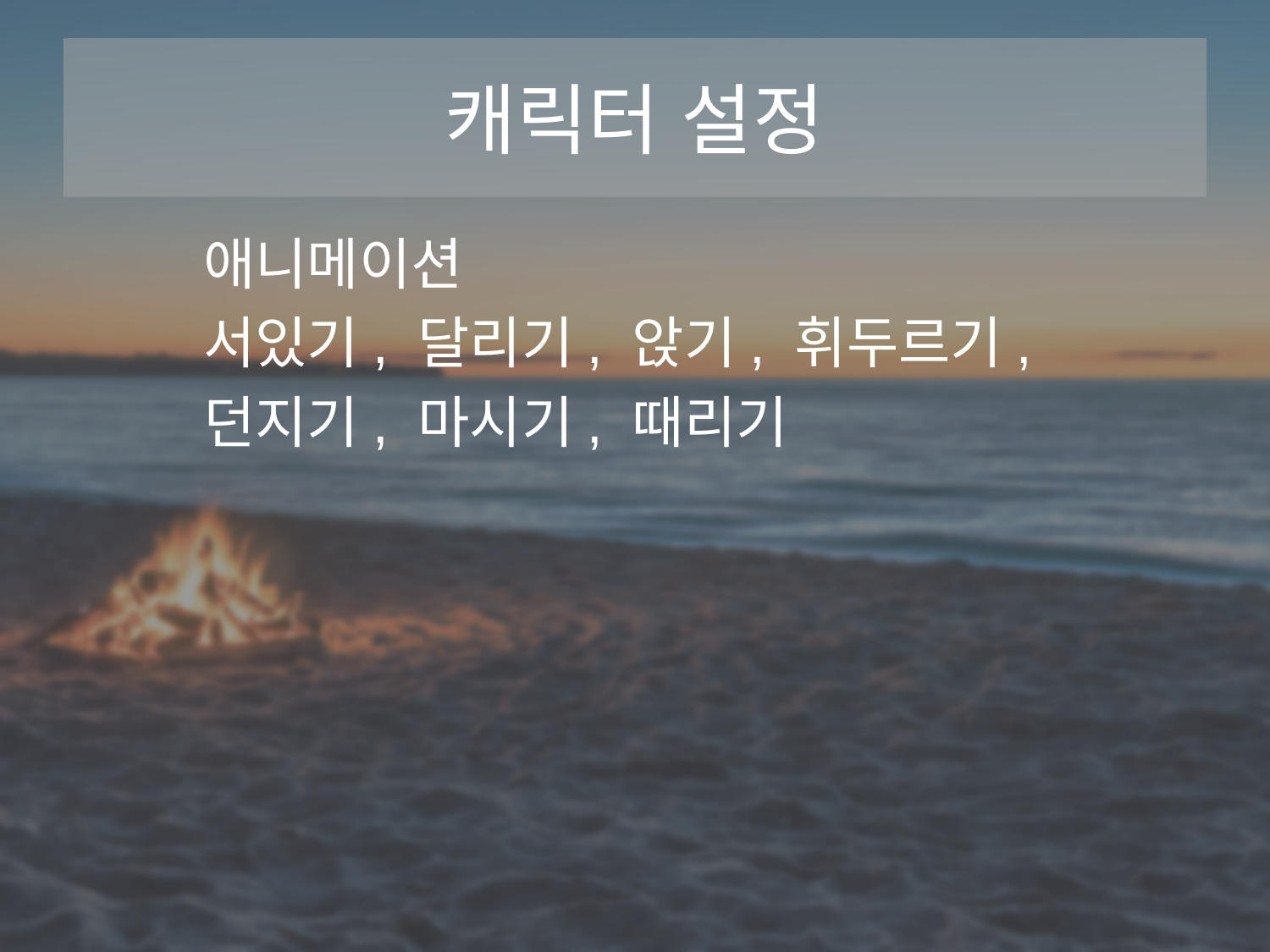

# 캐릭터 설정
	애니메이션
	서있기, 달리기, 앉기, 휘두르기,
	던지기, 마시기, 때리기